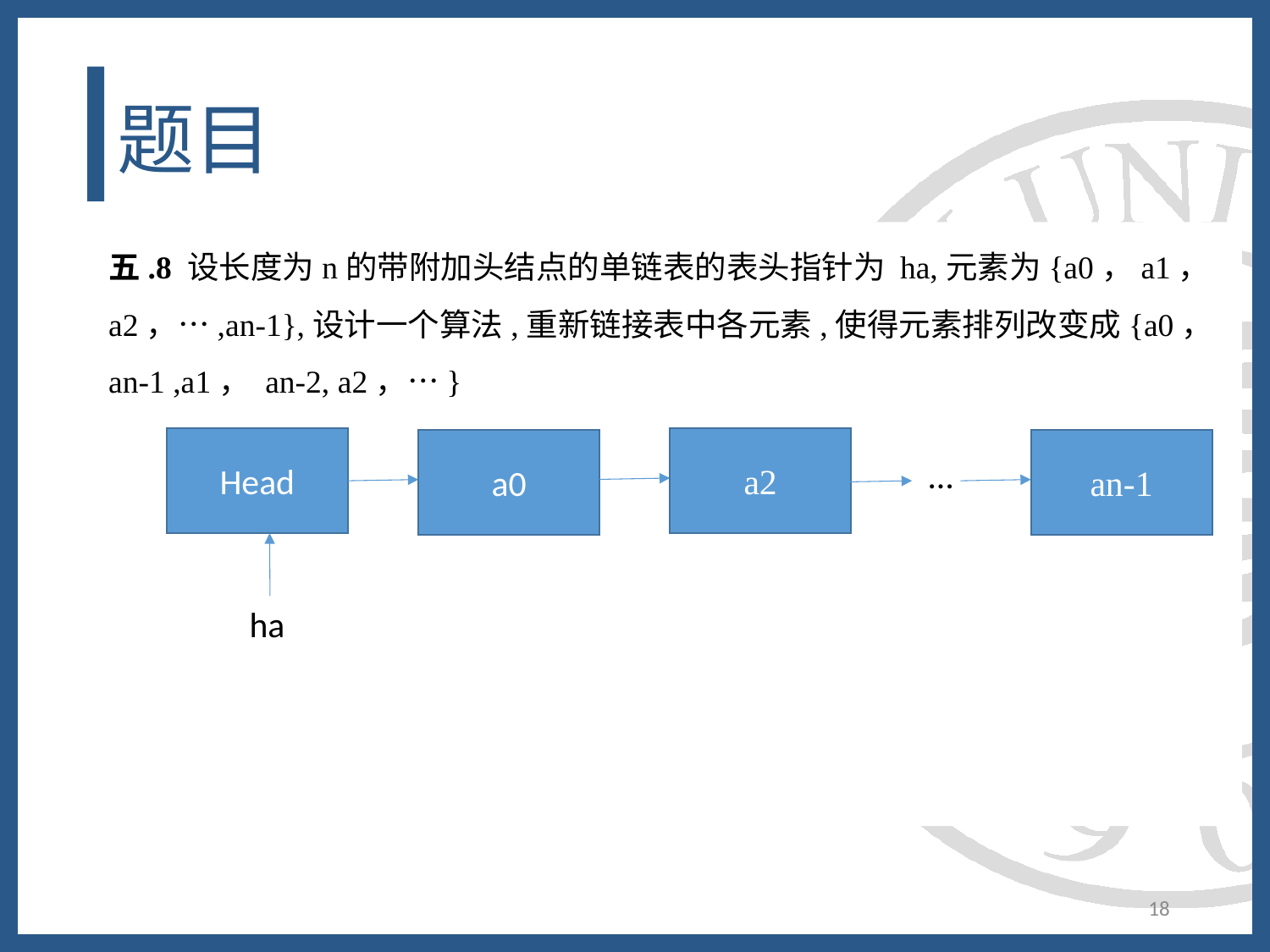

# 题目
五.8 设长度为n的带附加头结点的单链表的表头指针为 ha,元素为{a0，a1，a2，…,an-1},设计一个算法,重新链接表中各元素,使得元素排列改变成{a0， an-1 ,a1， an-2, a2，…}
Head
a2
a0
an-1

…
ha
18